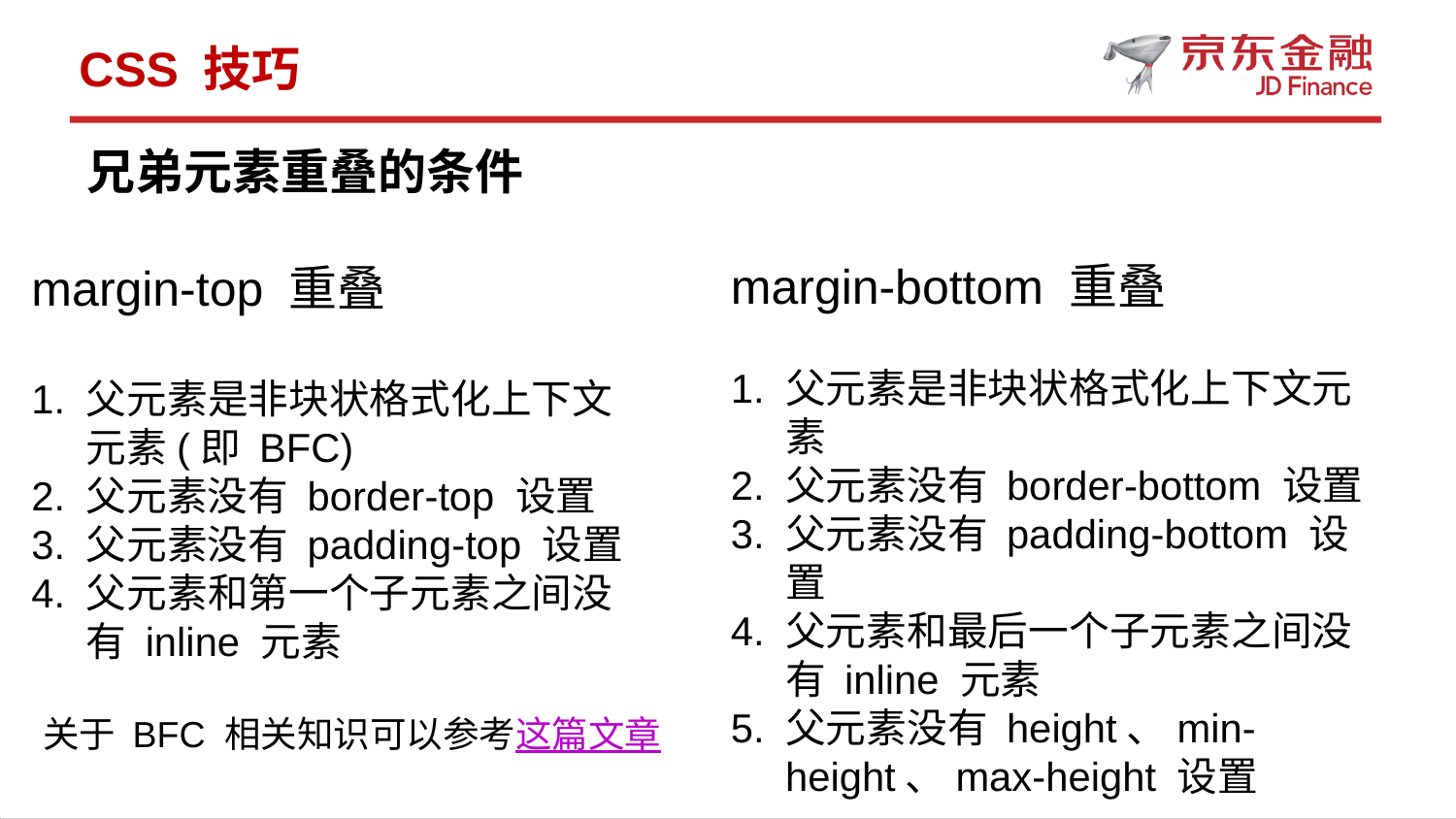

CSS 技巧
兄弟元素重叠的条件
margin-bottom 重叠

父元素是非块状格式化上下文元素
父元素没有 border-bottom 设置
父元素没有 padding-bottom 设置
父元素和最后一个子元素之间没有 inline 元素
父元素没有 height、min-height、max-height 设置
margin-top 重叠

父元素是非块状格式化上下文元素(即 BFC)
父元素没有 border-top 设置
父元素没有 padding-top 设置
父元素和第一个子元素之间没有 inline 元素
关于 BFC 相关知识可以参考这篇文章